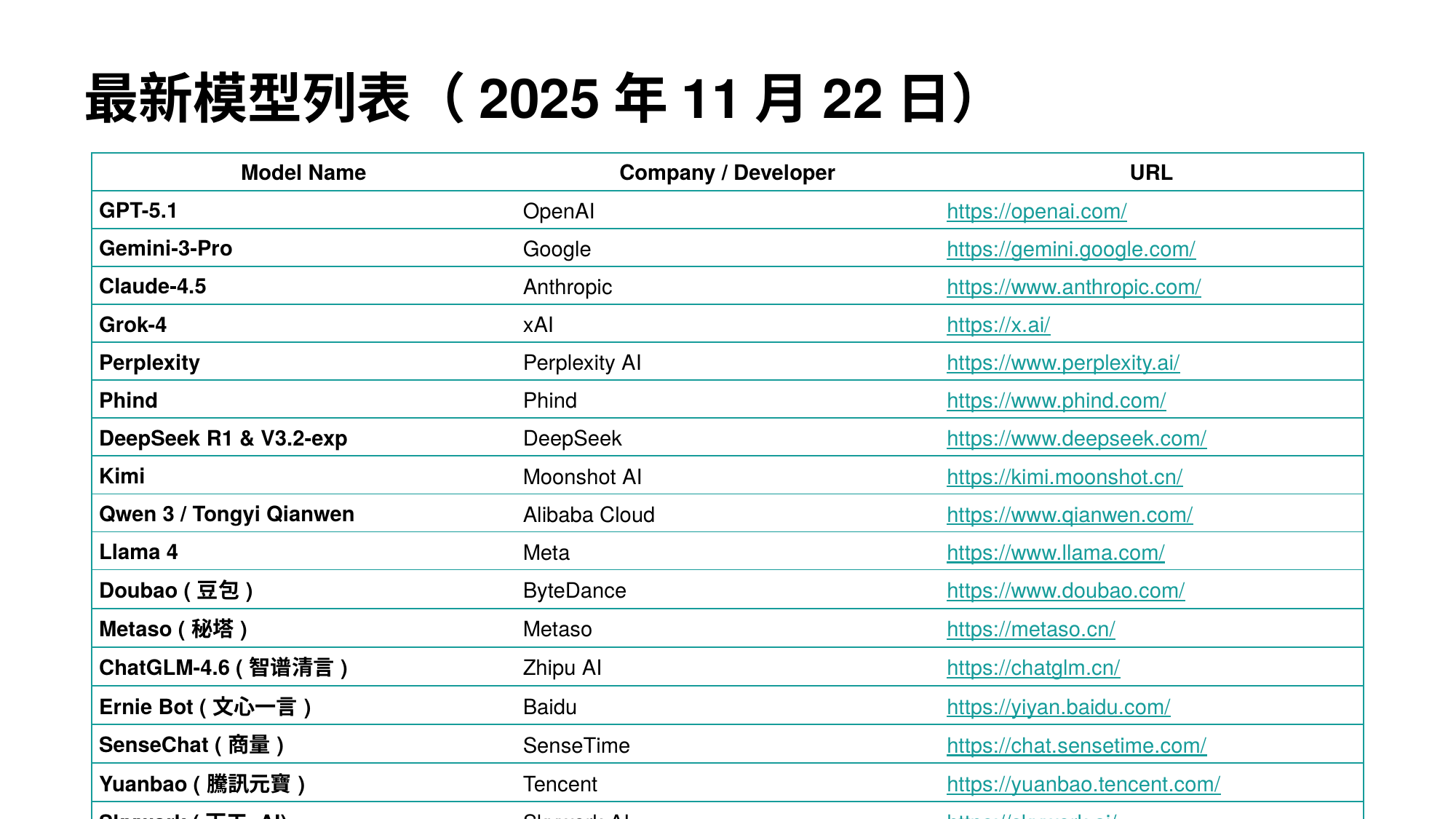

# 最新模型列表（2025年11月22日）
| Model Name | Company / Developer | URL |
| --- | --- | --- |
| GPT-5.1 | OpenAI | https://openai.com/ |
| Gemini-3-Pro | Google | https://gemini.google.com/ |
| Claude-4.5 | Anthropic | https://www.anthropic.com/ |
| Grok-4 | xAI | https://x.ai/ |
| Perplexity | Perplexity AI | https://www.perplexity.ai/ |
| Phind | Phind | https://www.phind.com/ |
| DeepSeek R1 & V3.2-exp | DeepSeek | https://www.deepseek.com/ |
| Kimi | Moonshot AI | https://kimi.moonshot.cn/ |
| Qwen 3 / Tongyi Qianwen | Alibaba Cloud | https://www.qianwen.com/ |
| Llama 4 | Meta | https://www.llama.com/ |
| Doubao (豆包) | ByteDance | https://www.doubao.com/ |
| Metaso (秘塔) | Metaso | https://metaso.cn/ |
| ChatGLM-4.6 (智谱清言) | Zhipu AI | https://chatglm.cn/ |
| Ernie Bot (文心一言) | Baidu | https://yiyan.baidu.com/ |
| SenseChat (商量) | SenseTime | https://chat.sensetime.com/ |
| Yuanbao (騰訊元寶) | Tencent | https://yuanbao.tencent.com/ |
| Skywork (天工 AI) | Skywork AI | https://skywork.ai/ |